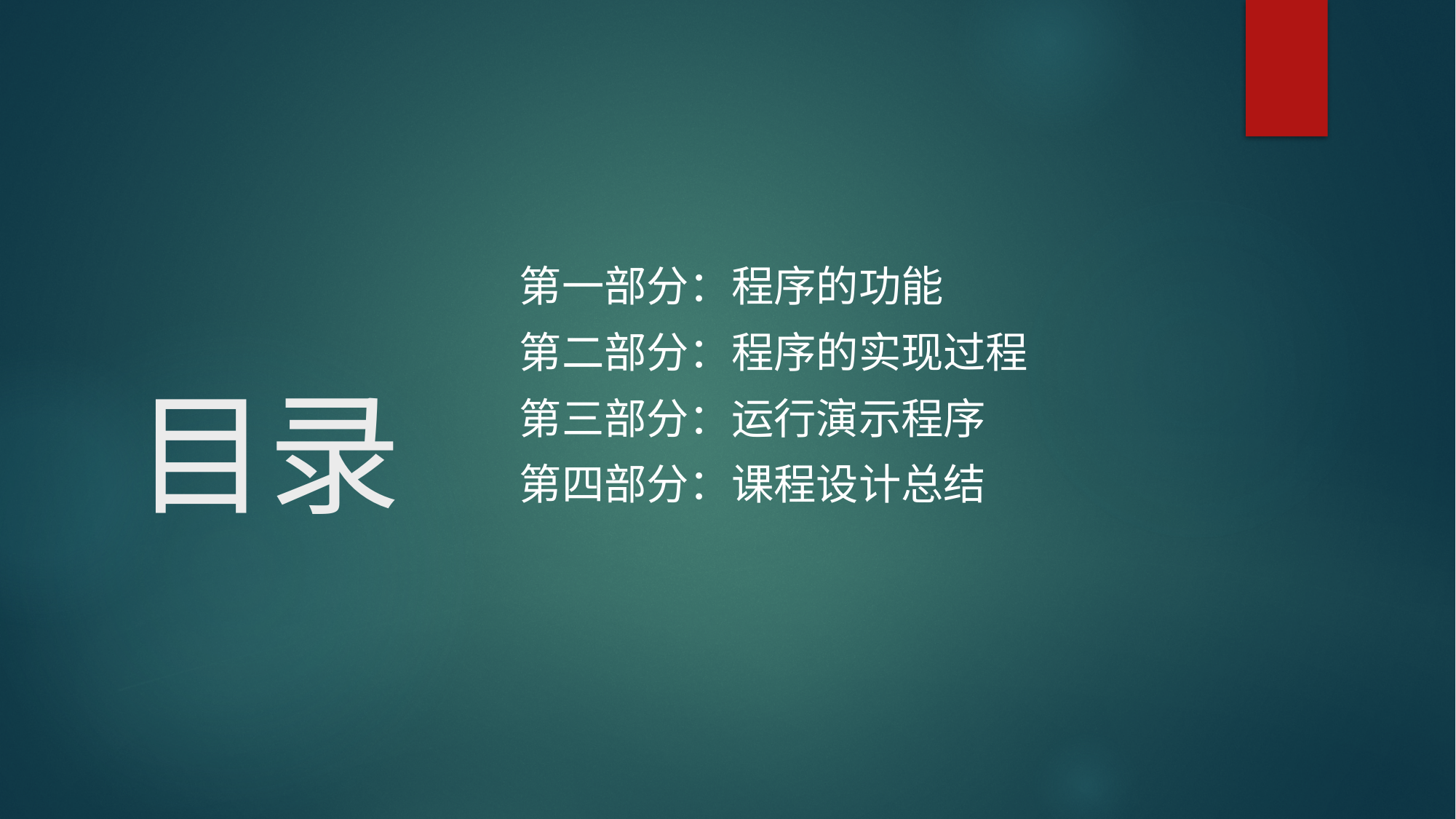

第一部分：程序的功能
第二部分：程序的实现过程
第三部分：运行演示程序
第四部分：课程设计总结
# 目录